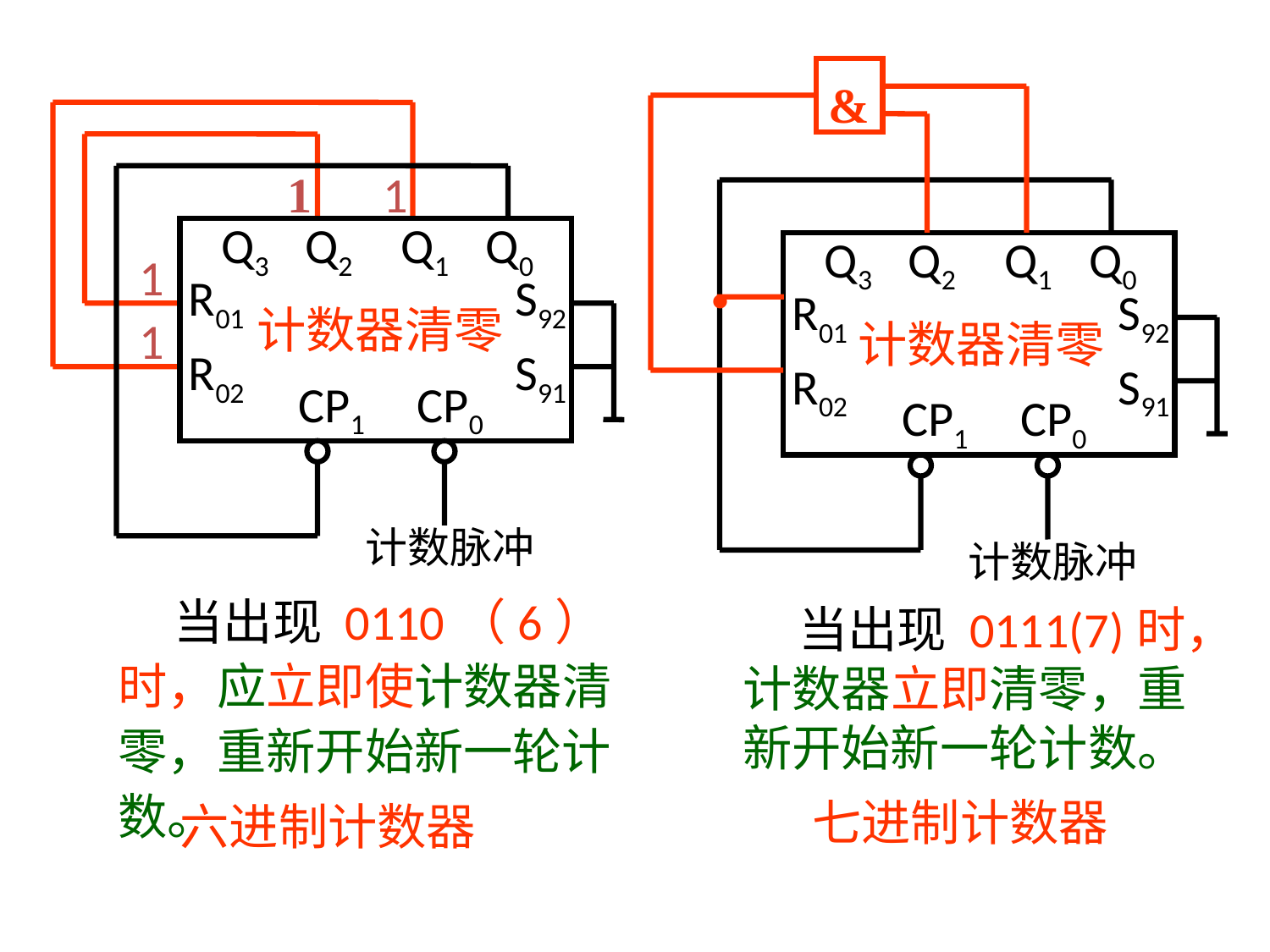

&

.

1
1

Q3
Q2
Q1
Q0

R01
S92

R02
S91
CP1
CP0

计数脉冲

Q3
Q2
Q1
Q0

1
1
R01
S92
计数器清零

计数器清零
R02
S91
CP1
CP0

计数脉冲

    当出现 0110（6）时，应立即使计数器清零，重新开始新一轮计数。
    当出现 0111(7)时，计数器立即清零，重新开始新一轮计数。
七进制计数器
六进制计数器